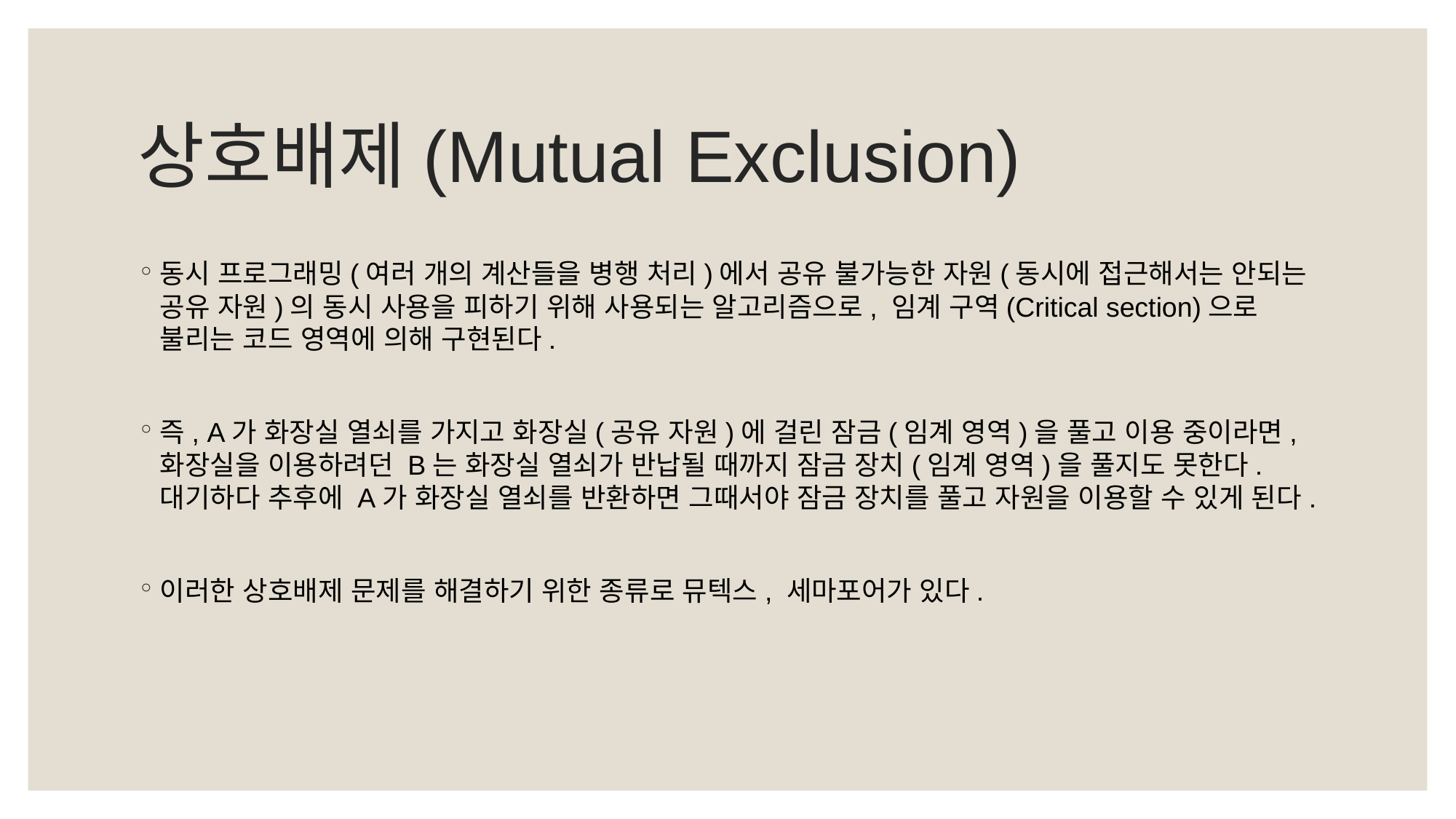

# 상호배제(Mutual Exclusion)
동시 프로그래밍(여러 개의 계산들을 병행 처리)에서 공유 불가능한 자원(동시에 접근해서는 안되는 공유 자원)의 동시 사용을 피하기 위해 사용되는 알고리즘으로, 임계 구역(Critical section)으로 불리는 코드 영역에 의해 구현된다.

즉, A가 화장실 열쇠를 가지고 화장실(공유 자원)에 걸린 잠금(임계 영역)을 풀고 이용 중이라면, 화장실을 이용하려던 B는 화장실 열쇠가 반납될 때까지 잠금 장치(임계 영역)을 풀지도 못한다. 대기하다 추후에 A가 화장실 열쇠를 반환하면 그때서야 잠금 장치를 풀고 자원을 이용할 수 있게 된다.

이러한 상호배제 문제를 해결하기 위한 종류로 뮤텍스, 세마포어가 있다.